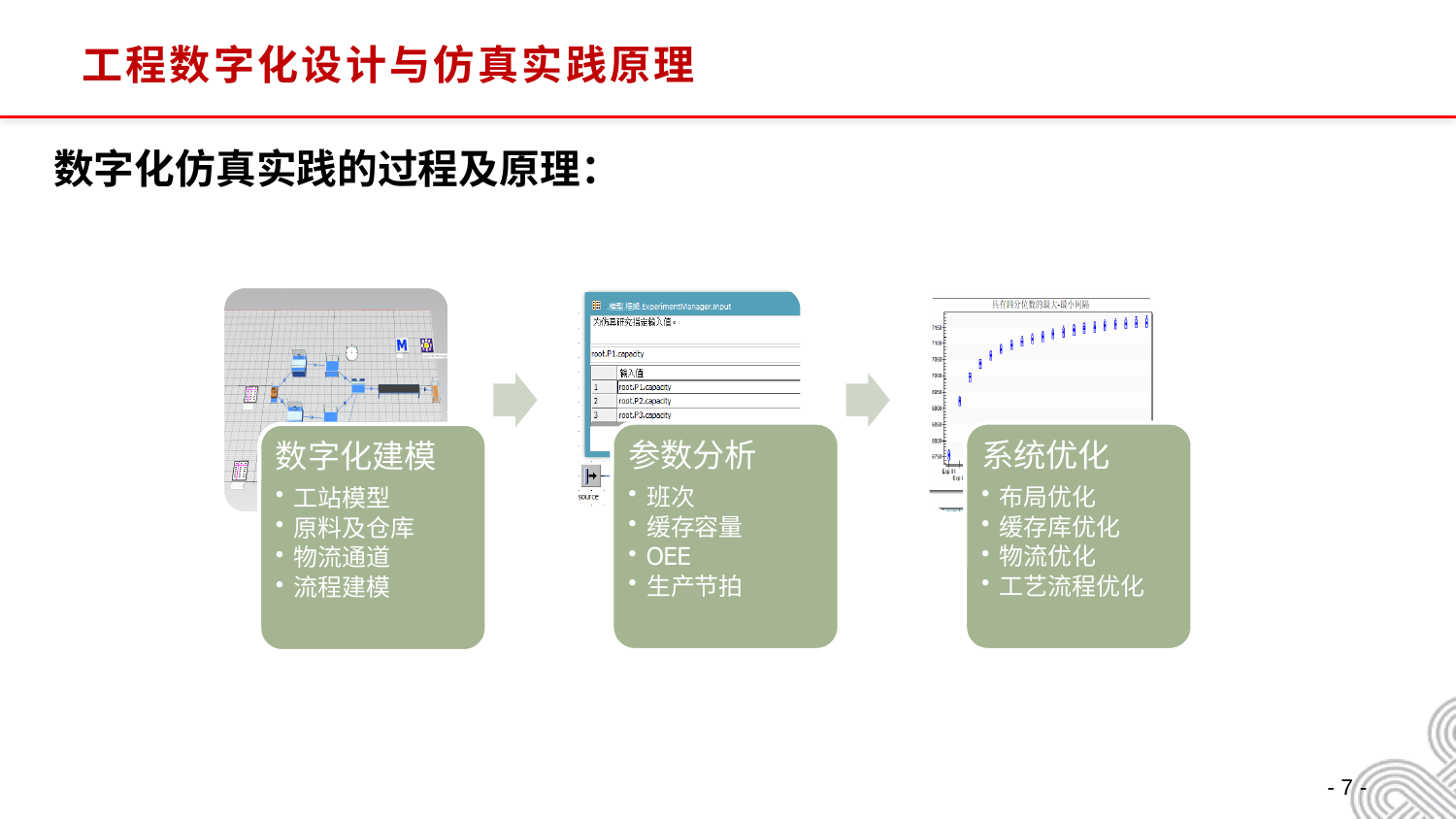

工程数字化设计与仿真实践原理
数字化仿真实践的过程及原理：
数字化建模
工站模型
原料及仓库
物流通道
流程建模

参数分析
班次
缓存容量
OEE
生产节拍

系统优化
布局优化
缓存库优化
物流优化
工艺流程优化